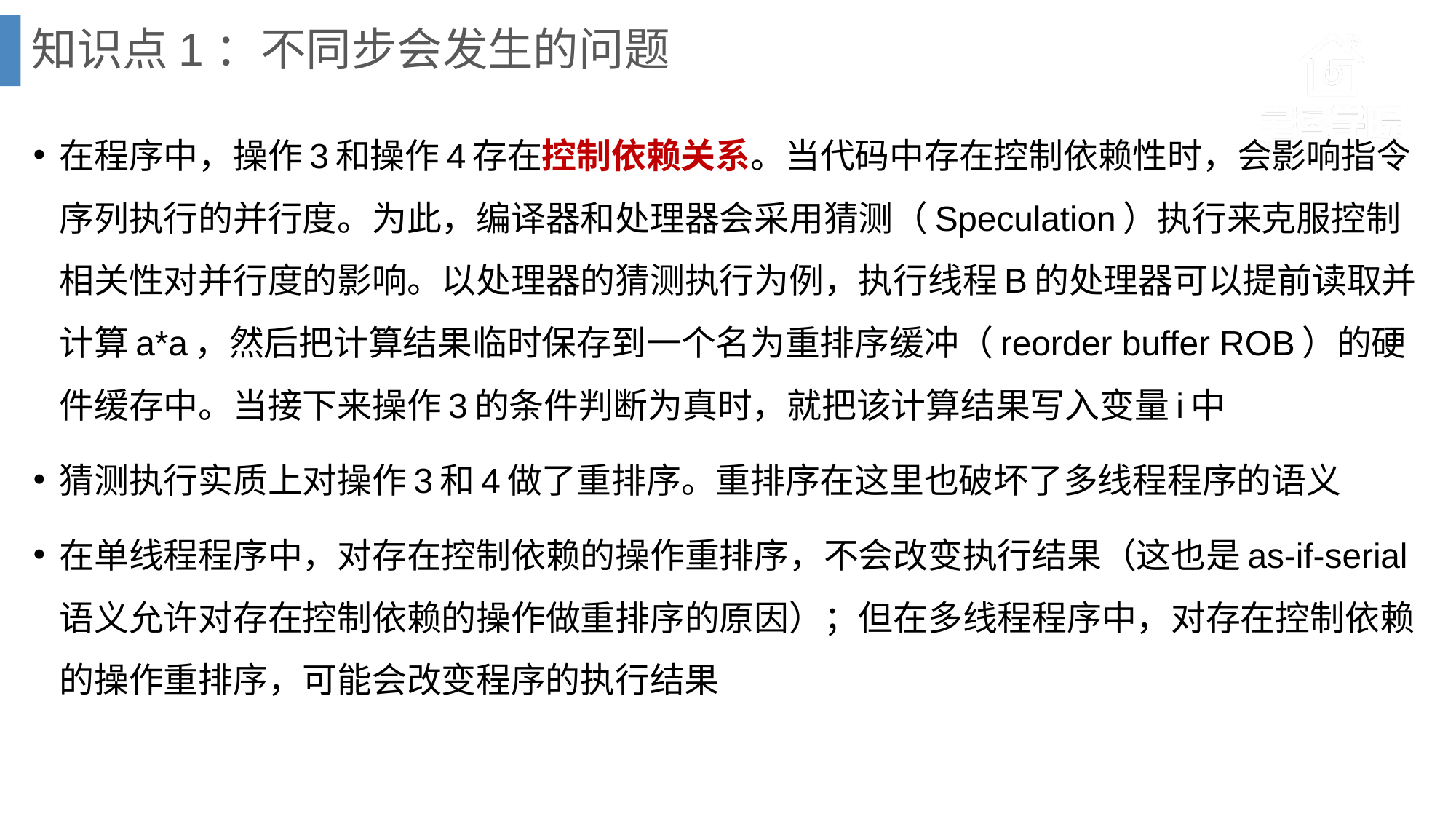

# 知识点1：不同步会发生的问题
在程序中，操作3和操作4存在控制依赖关系。当代码中存在控制依赖性时，会影响指令序列执行的并行度。为此，编译器和处理器会采用猜测（Speculation）执行来克服控制相关性对并行度的影响。以处理器的猜测执行为例，执行线程B的处理器可以提前读取并计算a*a，然后把计算结果临时保存到一个名为重排序缓冲（reorder buffer ROB）的硬件缓存中。当接下来操作3的条件判断为真时，就把该计算结果写入变量i中
猜测执行实质上对操作3和4做了重排序。重排序在这里也破坏了多线程程序的语义
在单线程程序中，对存在控制依赖的操作重排序，不会改变执行结果（这也是as-if-serial语义允许对存在控制依赖的操作做重排序的原因）；但在多线程程序中，对存在控制依赖的操作重排序，可能会改变程序的执行结果